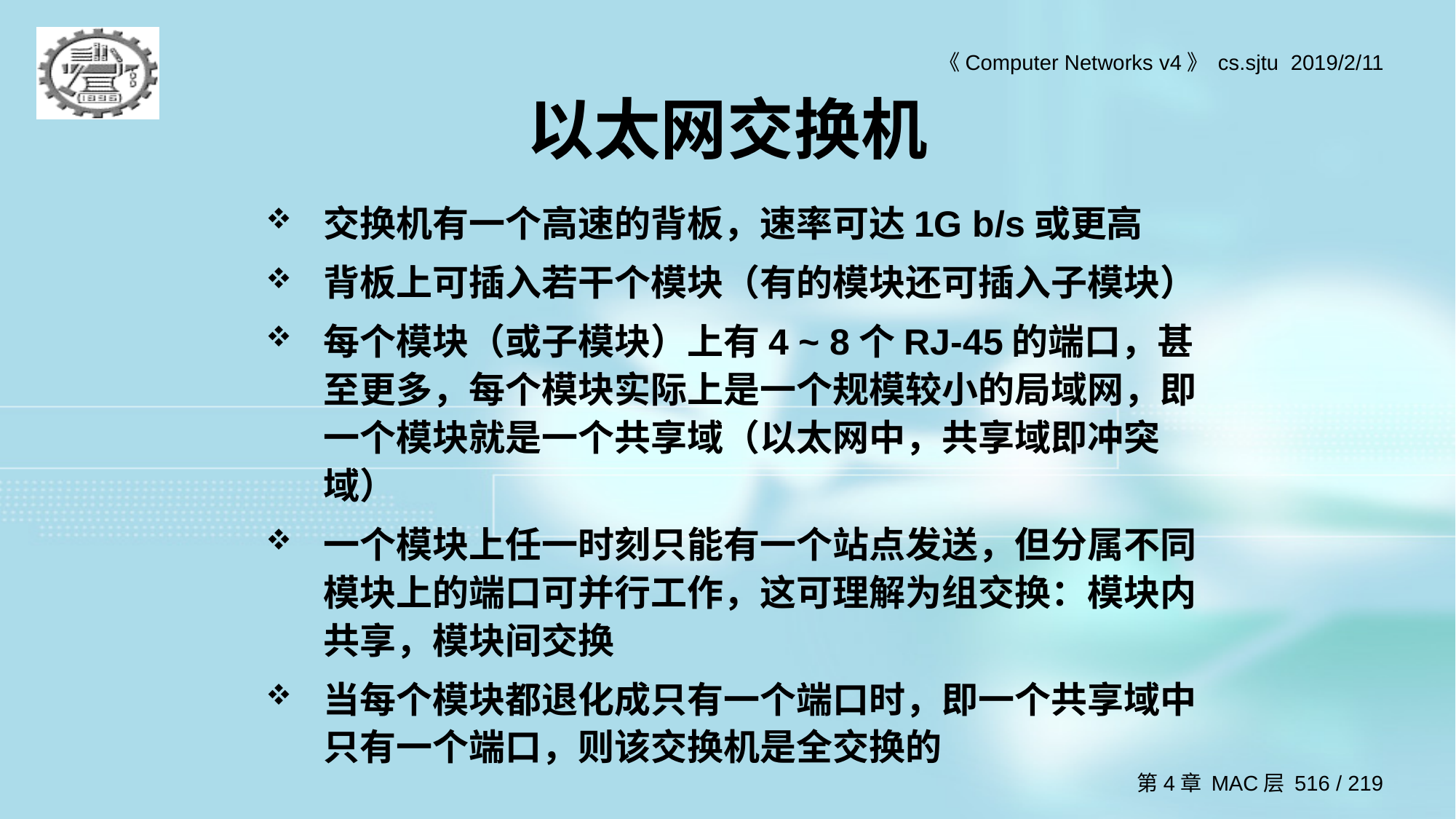

# 以太网交换机
交换机有一个高速的背板，速率可达1G b/s或更高
背板上可插入若干个模块（有的模块还可插入子模块）
每个模块（或子模块）上有4 ~ 8个RJ-45的端口，甚至更多，每个模块实际上是一个规模较小的局域网，即一个模块就是一个共享域（以太网中，共享域即冲突域）
一个模块上任一时刻只能有一个站点发送，但分属不同模块上的端口可并行工作，这可理解为组交换：模块内共享，模块间交换
当每个模块都退化成只有一个端口时，即一个共享域中只有一个端口，则该交换机是全交换的